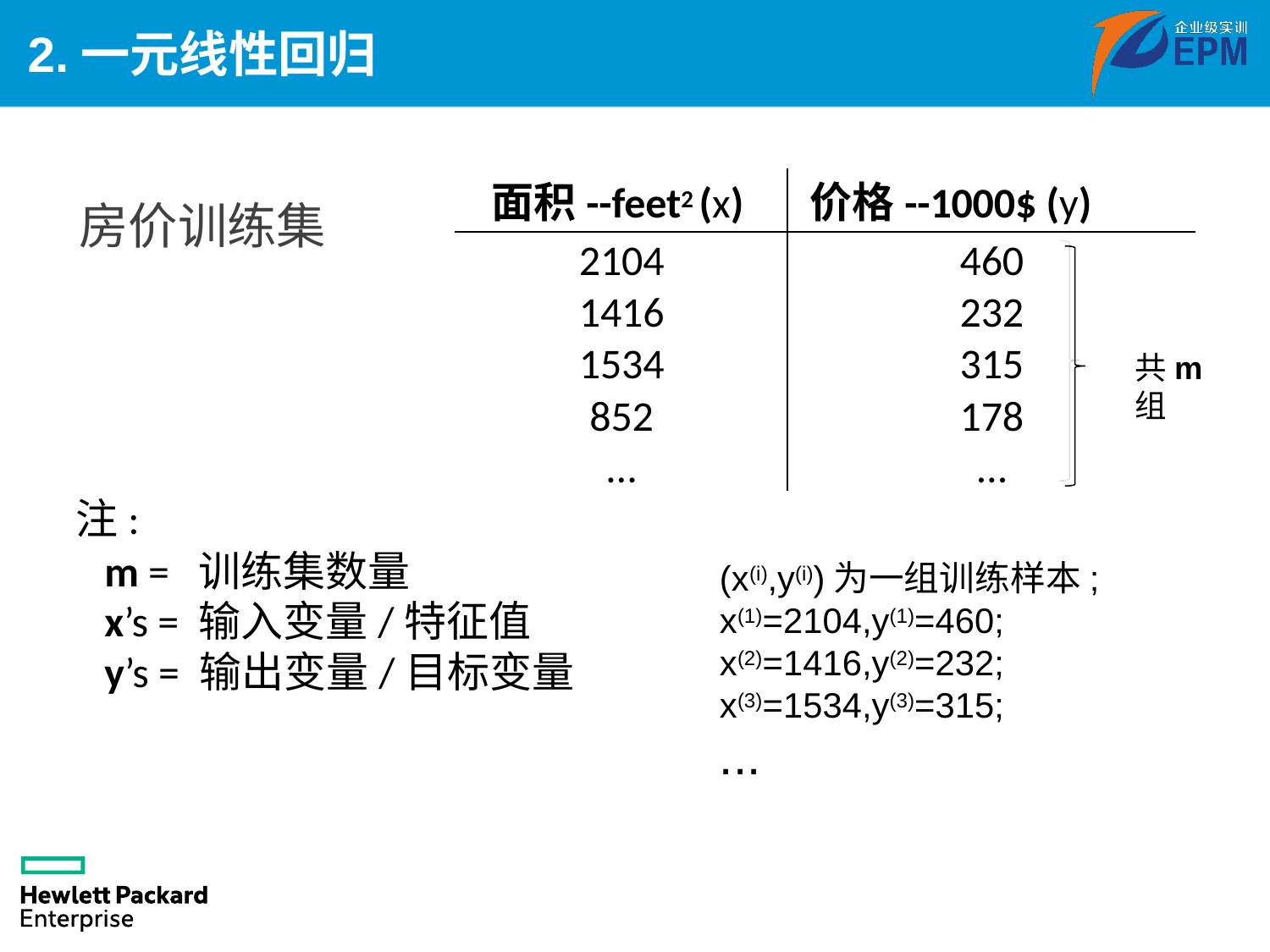

# 2.一元线性回归

面积--feet2 (x)
价格--1000$ (y)
房价训练集
2104
1416
1534
852
…
460
232
315
178
…

共m组
注:
m =  训练集数量
x’s = 输入变量/特征值
y’s = 输出变量/目标变量
(x(i),y(i))为一组训练样本;
x(1)=2104,y(1)=460;
x(2)=1416,y(2)=232;
x(3)=1534,y(3)=315;
...